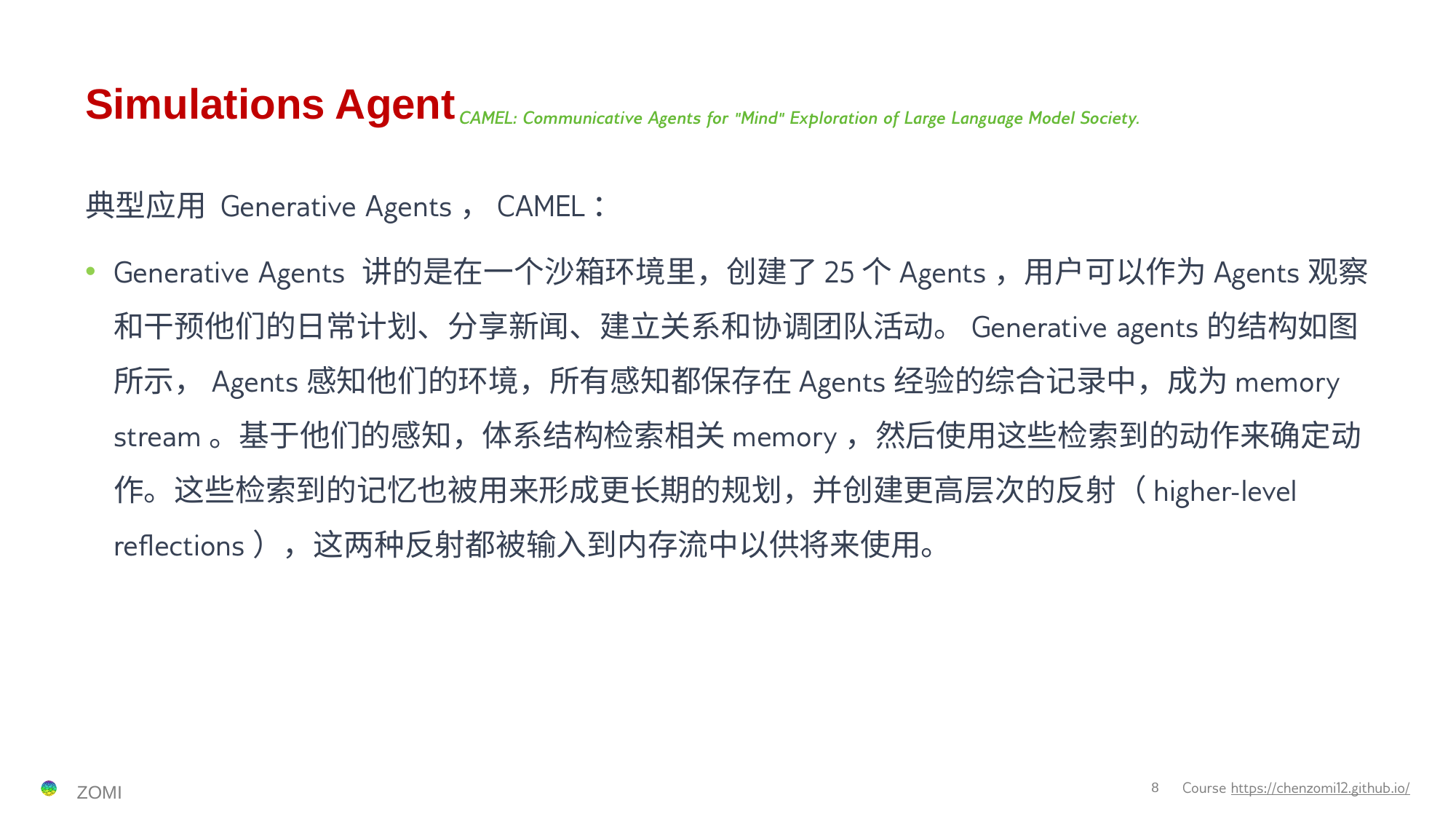

# Simulations Agent
CAMEL: Communicative Agents for "Mind" Exploration of Large Language Model Society.
典型应用 Generative Agents，CAMEL：
Generative Agents 讲的是在一个沙箱环境里，创建了25个Agents，用户可以作为Agents观察和干预他们的日常计划、分享新闻、建立关系和协调团队活动。Generative agents的结构如图所示，Agents感知他们的环境，所有感知都保存在Agents经验的综合记录中，成为memory stream。基于他们的感知，体系结构检索相关memory，然后使用这些检索到的动作来确定动作。这些检索到的记忆也被用来形成更长期的规划，并创建更高层次的反射（higher-level reflections），这两种反射都被输入到内存流中以供将来使用。